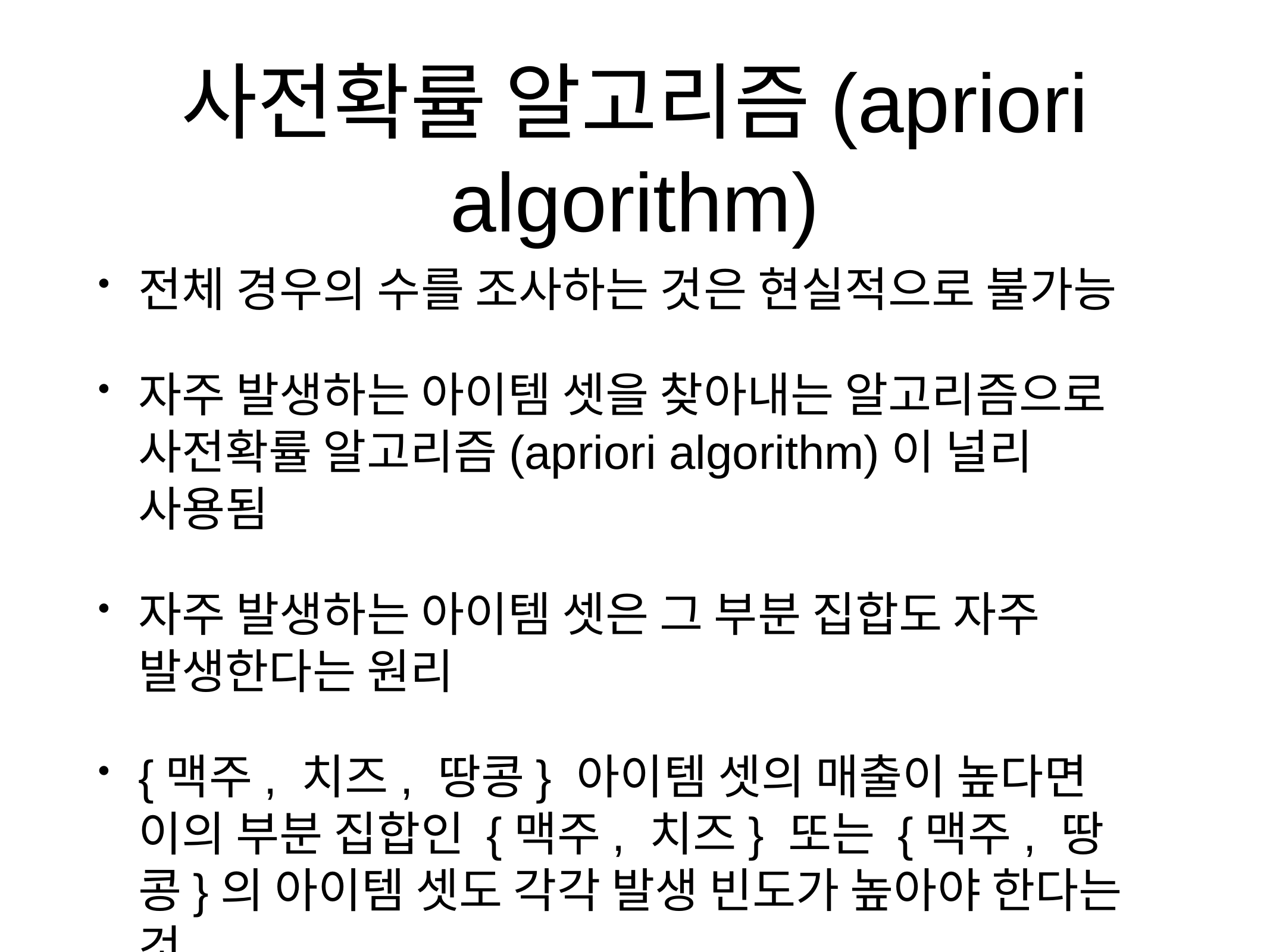

# 사전확률 알고리즘(apriori algorithm)
전체 경우의 수를 조사하는 것은 현실적으로 불가능
자주 발생하는 아이템 셋을 찾아내는 알고리즘으로 사전확률 알고리즘(apriori algorithm)이 널리 사용됨
자주 발생하는 아이템 셋은 그 부분 집합도 자주 발생한다는 원리
{맥주, 치즈, 땅콩} 아이템 셋의 매출이 높다면 이의 부분 집합인 {맥주, 치즈} 또는 {맥주, 땅콩}의 아이템 셋도 각각 발생 빈도가 높아야 한다는 것
168